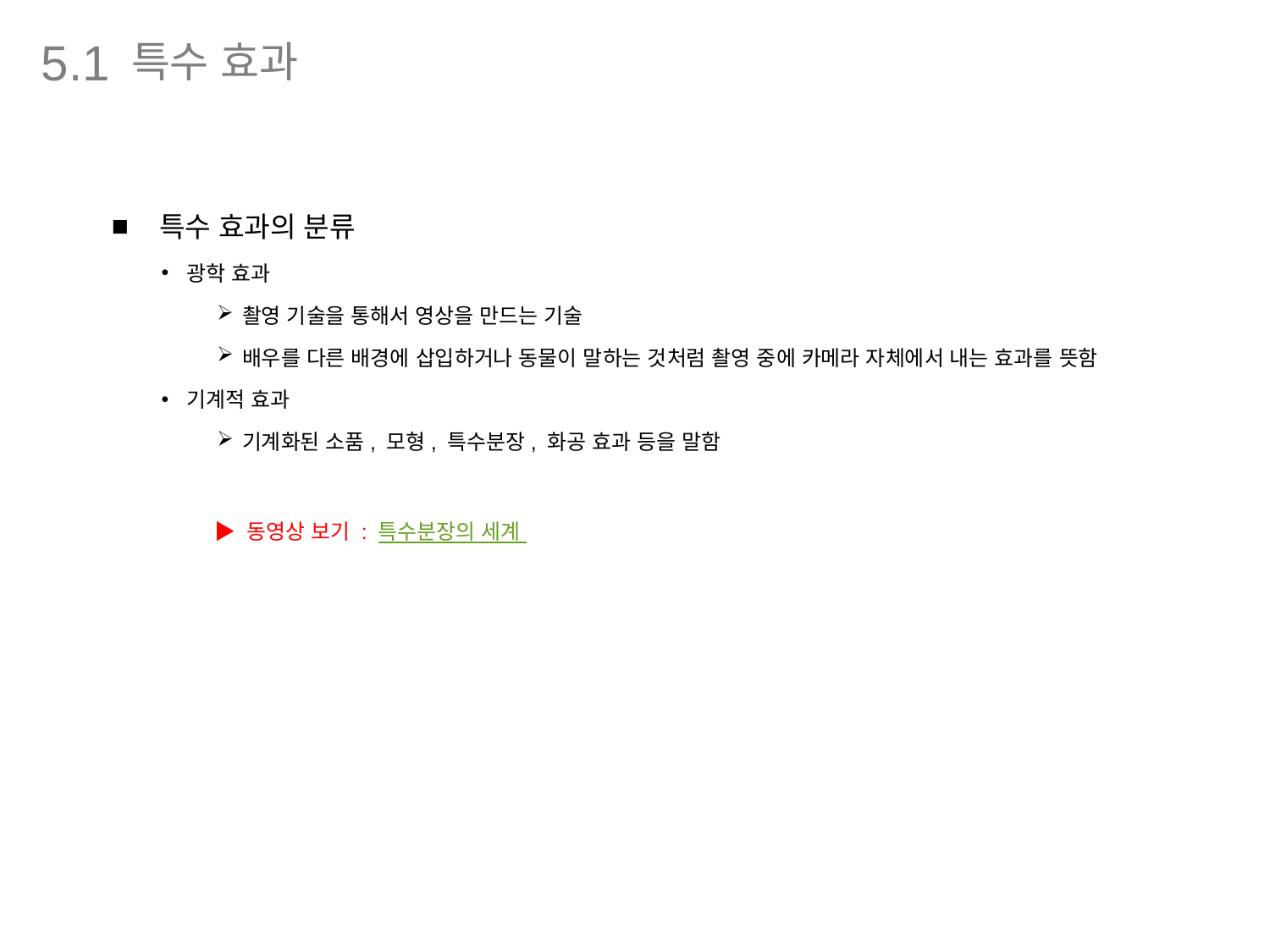

특수 효과
5.1
특수 효과의 분류
광학 효과
촬영 기술을 통해서 영상을 만드는 기술
배우를 다른 배경에 삽입하거나 동물이 말하는 것처럼 촬영 중에 카메라 자체에서 내는 효과를 뜻함
기계적 효과
기계화된 소품, 모형, 특수분장, 화공 효과 등을 말함

▶ 동영상 보기 : 특수분장의 세계